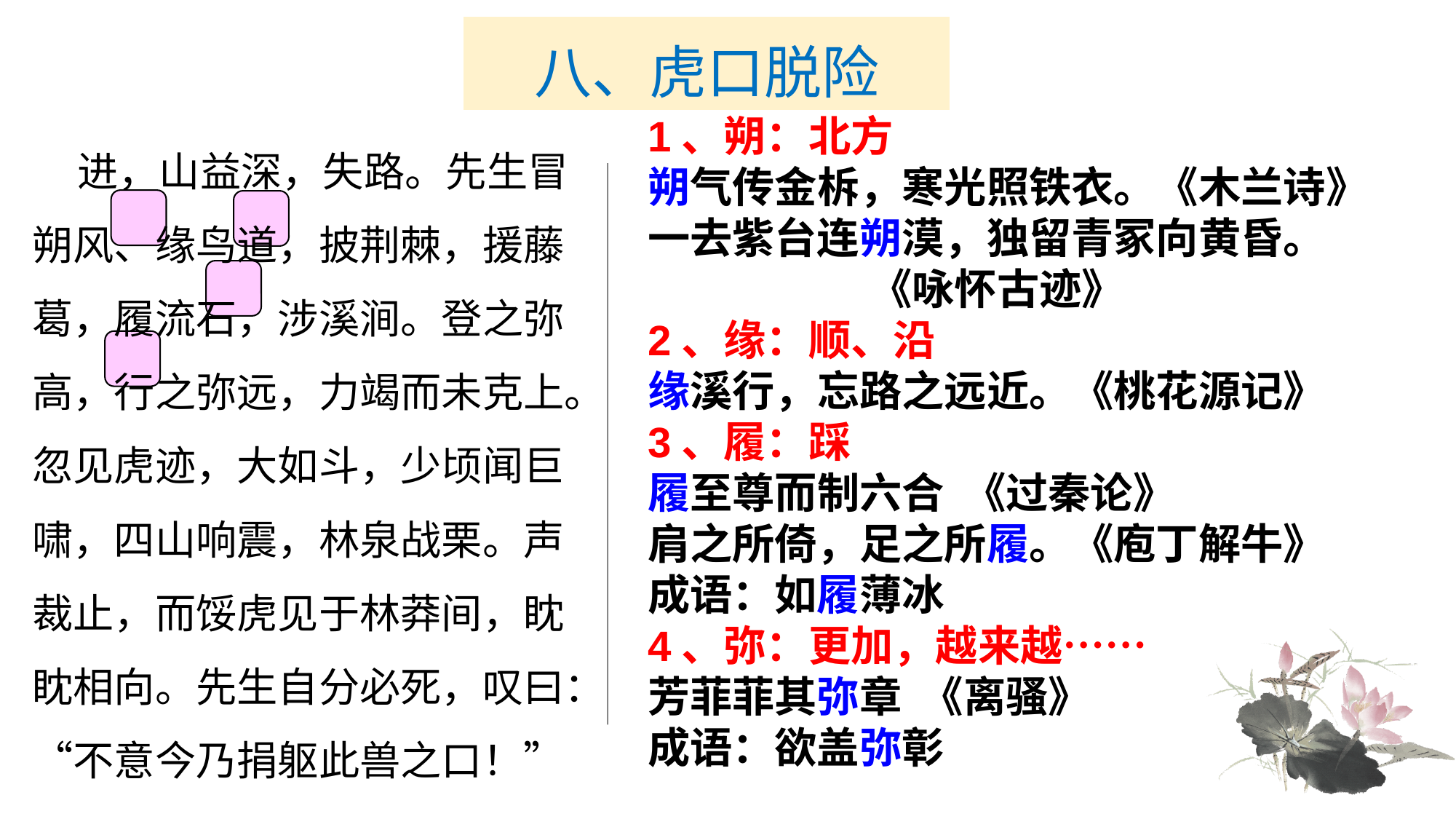

# 八、虎口脱险
1、朔：北方
朔气传金柝，寒光照铁衣。《木兰诗》
一去紫台连朔漠，独留青冢向黄昏。
                      《咏怀古迹》
2、缘：顺、沿
缘溪行，忘路之远近。《桃花源记》
3、履：踩
履至尊而制六合  《过秦论》
肩之所倚，足之所履。《庖丁解牛》
成语：如履薄冰
4、弥：更加，越来越……
芳菲菲其弥章  《离骚》
成语：欲盖弥彰
    进，山益深，失路。先生冒朔风、缘鸟道，披荆棘，援藤葛，履流石，涉溪涧。登之弥高，行之弥远，力竭而未克上。忽见虎迹，大如斗，少顷闻巨啸，四山响震，林泉战栗。声裁止，而馁虎见于林莽间，眈眈相向。先生自分必死，叹曰：“不意今乃捐躯此兽之口！”